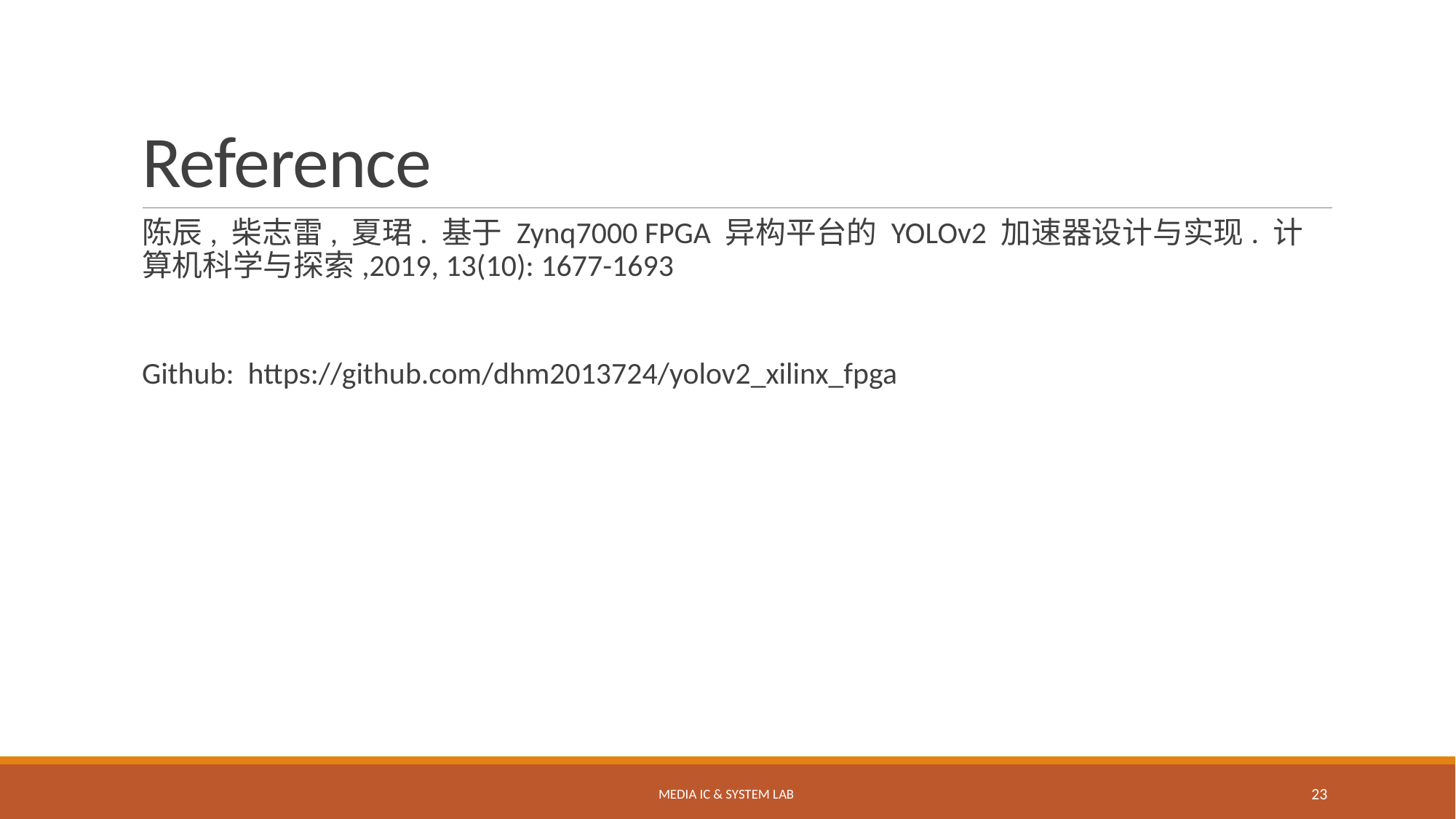

# Reference
陈辰, 柴志雷, 夏珺. 基于 Zynq7000 FPGA 异构平台的 YOLOv2 加速器设计与实现. 计算机科学与探索,2019, 13(10): 1677-1693

Github:  https://github.com/dhm2013724/yolov2_xilinx_fpga
Media IC & System Lab
23